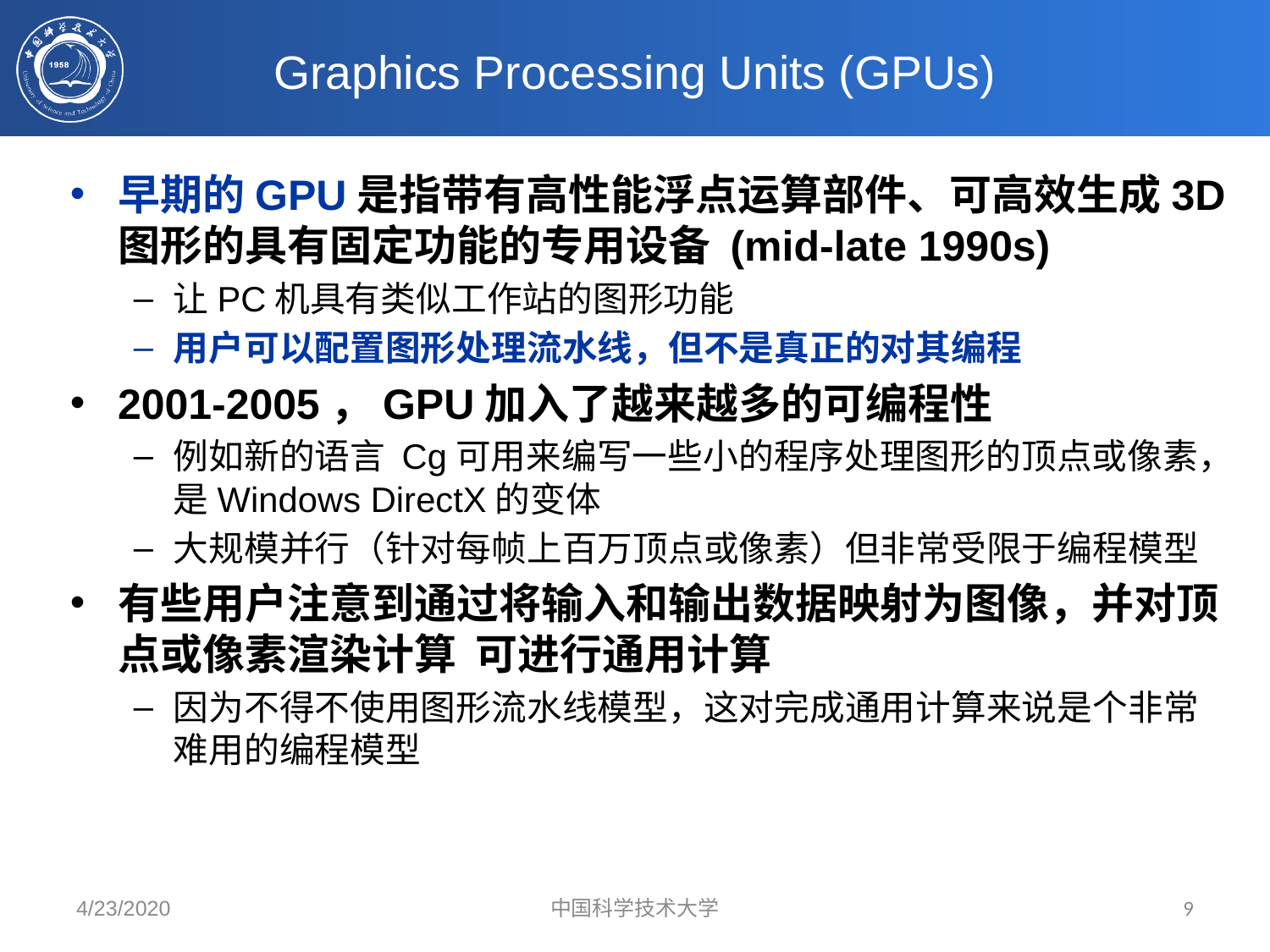

# Graphics Processing Units (GPUs)
早期的GPU是指带有高性能浮点运算部件、可高效生成3D图形的具有固定功能的专用设备 (mid-late 1990s)
让PC机具有类似工作站的图形功能
用户可以配置图形处理流水线，但不是真正的对其编程
2001-2005，GPU加入了越来越多的可编程性
例如新的语言 Cg可用来编写一些小的程序处理图形的顶点或像素，是Windows DirectX的变体
大规模并行（针对每帧上百万顶点或像素）但非常受限于编程模型
有些用户注意到通过将输入和输出数据映射为图像，并对顶点或像素渲染计算  可进行通用计算
因为不得不使用图形流水线模型，这对完成通用计算来说是个非常难用的编程模型
4/23/2020
中国科学技术大学
9